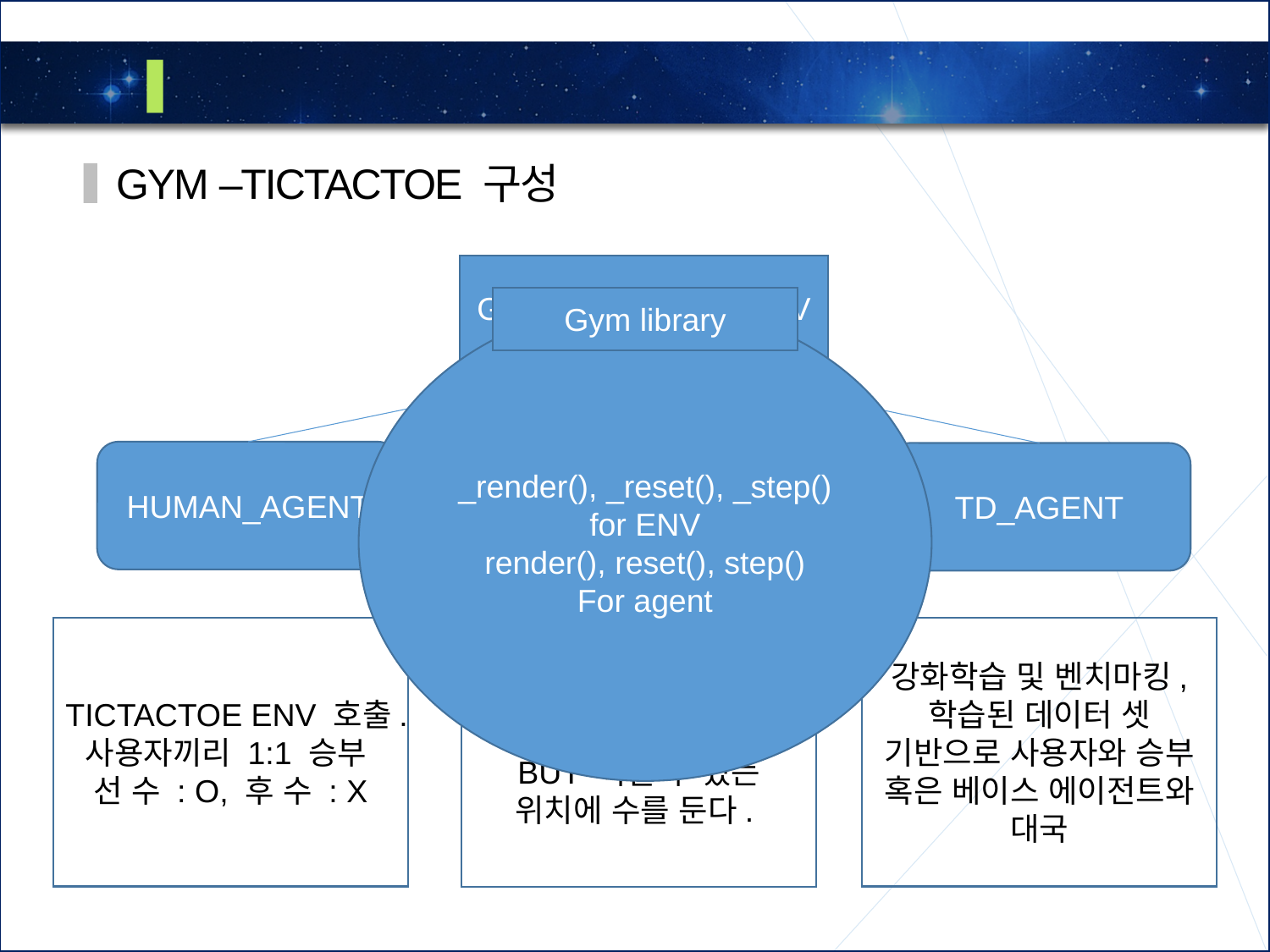

3
GYM tictactoe 활용

GYM –TICTACTOE 구성

GYM-TICTACTOE ENV
BASE_AGENT
HUMAN_AGENT
TD_AGENT
TICTACTOE ENV 호출.
사용자끼리 1:1 승부
선 수 : O, 후 수 : X
강화학습 및 벤치마킹,
학습된 데이터 셋 기반으로 사용자와 승부 혹은 베이스 에이전트와 대국
아주 약한 단계의 AI,
랜덤으로 수를 둠.
BUT 이길 수 있는 위치에 수를 둔다.
Gym library
_render(), _reset(), _step() for ENV
render(), reset(), step()
For agent